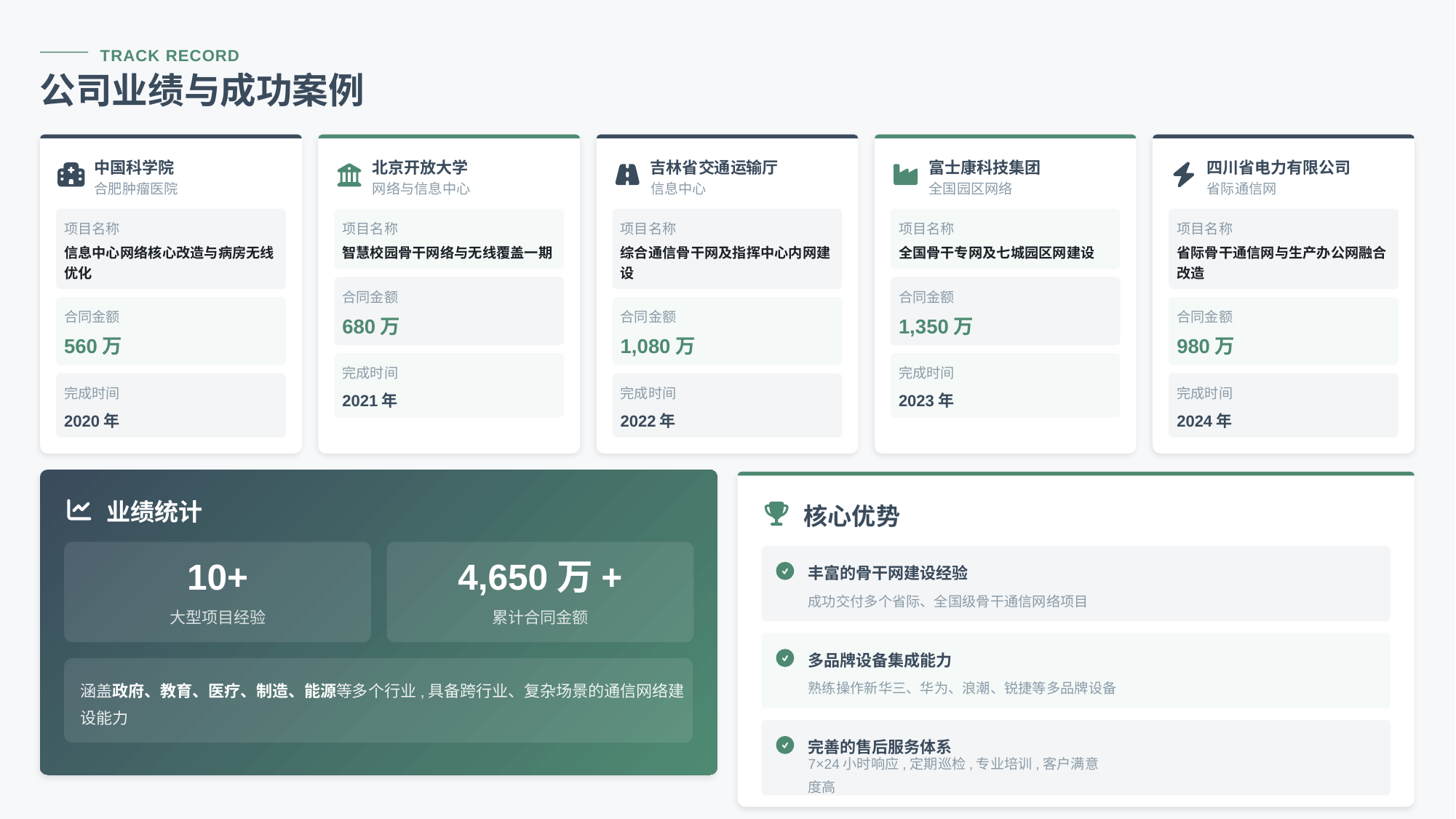

TRACK RECORD

公司业绩与成功案例

中国科学院
北京开放大学
吉林省交通运输厅
富士康科技集团
四川省电力有限公司

合肥肿瘤医院
网络与信息中心
信息中心
全国园区网络
省际通信网

项目名称
项目名称
项目名称
项目名称
项目名称
信息中心网络核心改造与病房无线优化
智慧校园骨干网络与无线覆盖一期
综合通信骨干网及指挥中心内网建设
全国骨干专网及七城园区网建设
省际骨干通信网与生产办公网融合改造

合同金额
合同金额

合同金额
合同金额
合同金额
680万
1,350万
560万
1,080万
980万

完成时间
完成时间

完成时间
完成时间
完成时间
2021年
2023年
2020年
2022年
2024年

业绩统计

核心优势

10+
4,650万+
丰富的骨干网建设经验

成功交付多个省际、全国级骨干通信网络项目
大型项目经验
累计合同金额

多品牌设备集成能力

熟练操作新华三、华为、浪潮、锐捷等多品牌设备
涵盖政府、教育、医疗、制造、能源等多个行业,具备跨行业、复杂场景的通信网络建设能力

完善的售后服务体系

7×24小时响应,定期巡检,专业培训,客户满意度高